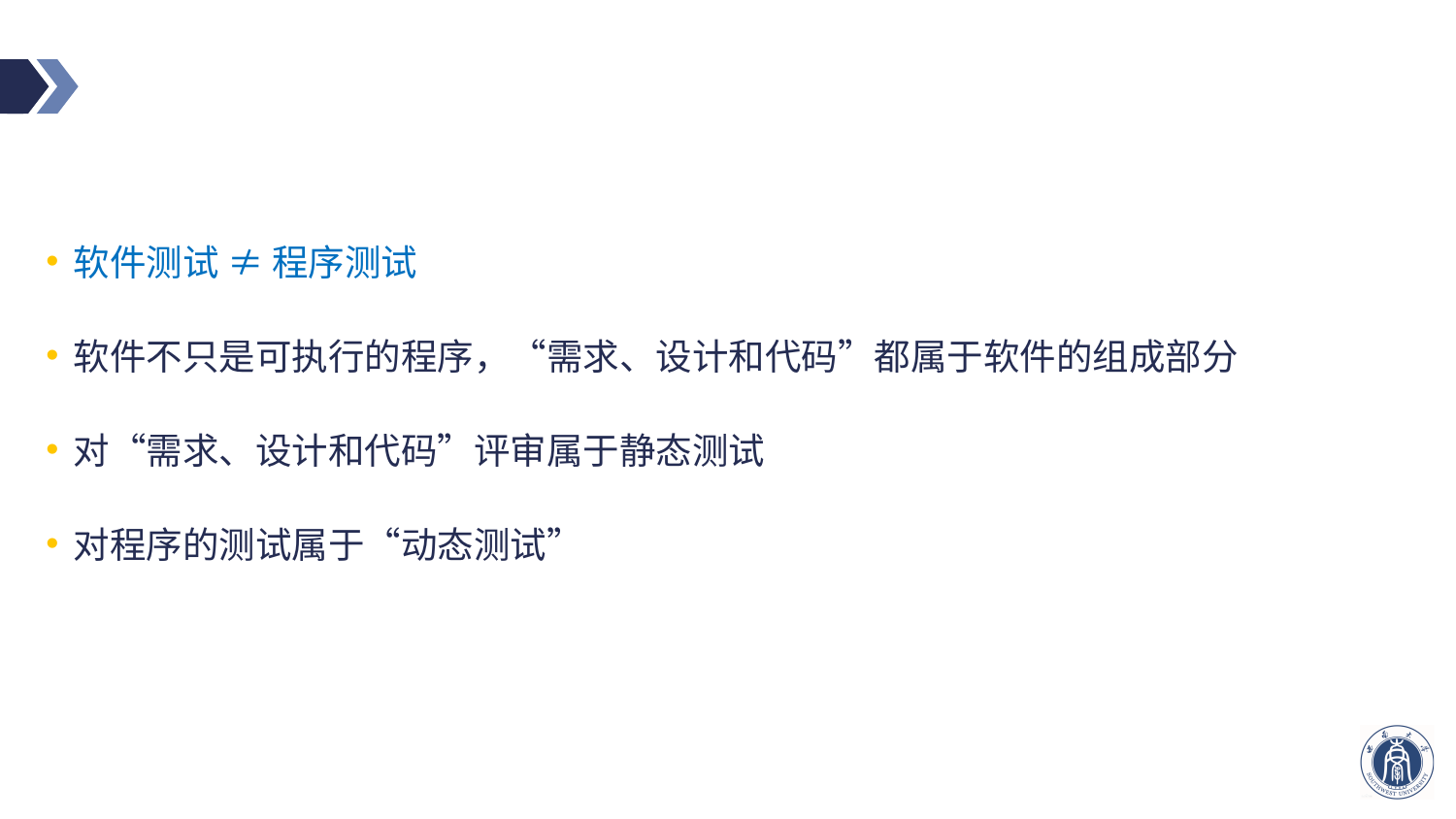

#
软件测试 ≠ 程序测试
软件不只是可执行的程序，“需求、设计和代码”都属于软件的组成部分
对“需求、设计和代码”评审属于静态测试
对程序的测试属于“动态测试”